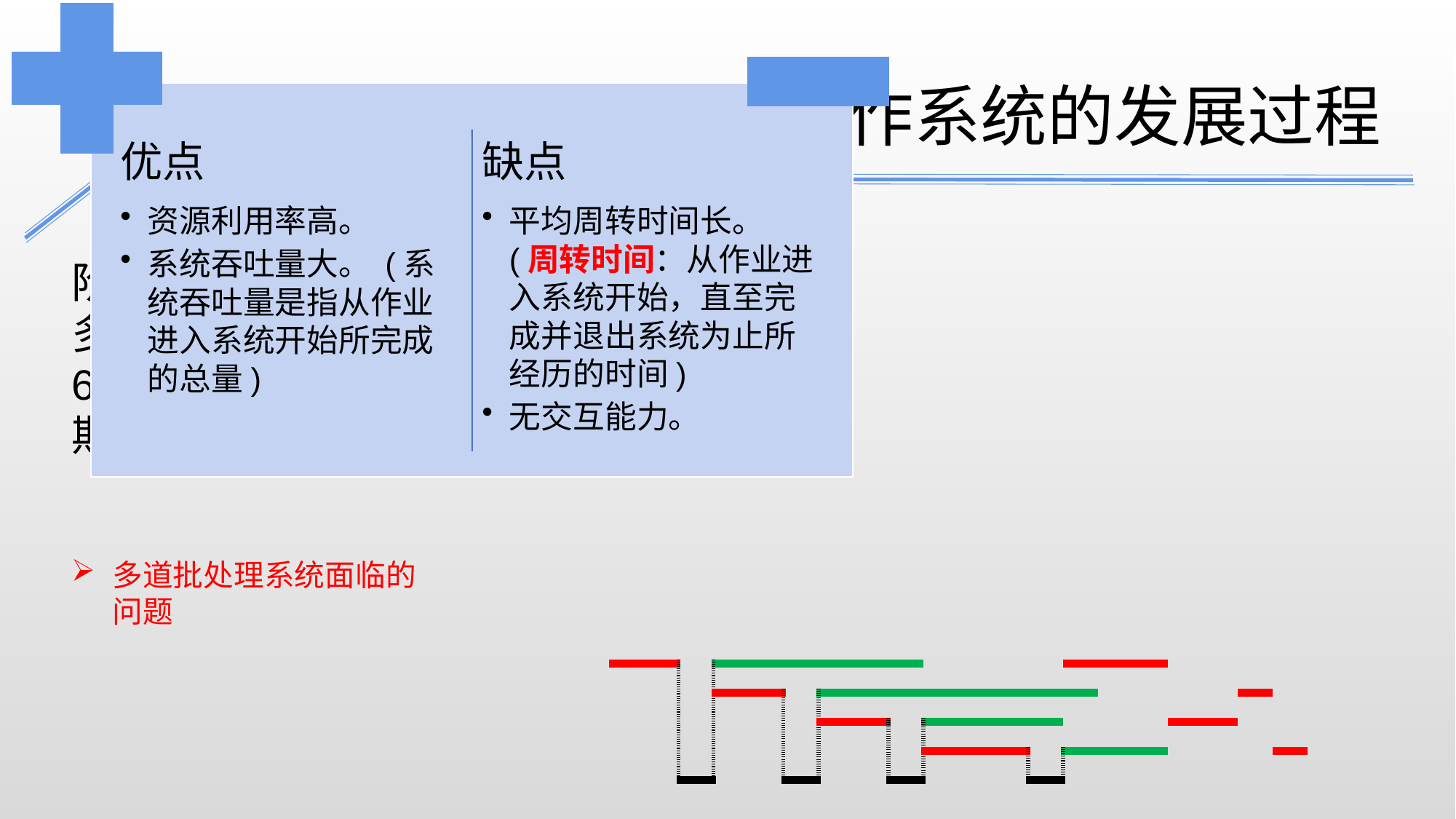

操作系统的基本概念：操作系统的发展过程
优点
资源利用率高。
系统吞吐量大。 (系统吞吐量是指从作业进入系统开始所完成的总量)
缺点
平均周转时间长。 (周转时间：从作业进入系统开始，直至完成并退出系统为止所经历的时间)
无交互能力。
阶段3：
多道批处理系统
60年代中到70年代中期(集成电路)
多道批处理系统面临的问题
|  |  |  |  |  |  |  |  |  |  |  |  |  |  |  |  |  |  |  |  |
| --- | --- | --- | --- | --- | --- | --- | --- | --- | --- | --- | --- | --- | --- | --- | --- | --- | --- | --- | --- |
|  |  |  |  |  |  |  |  |  |  |  |  |  |  |  |  |  |  |  |  |
|  |  |  |  |  |  |  |  |  |  |  |  |  |  |  |  |  |  |  |  |
|  |  |  |  |  |  |  |  |  |  |  |  |  |  |  |  |  |  |  |  |